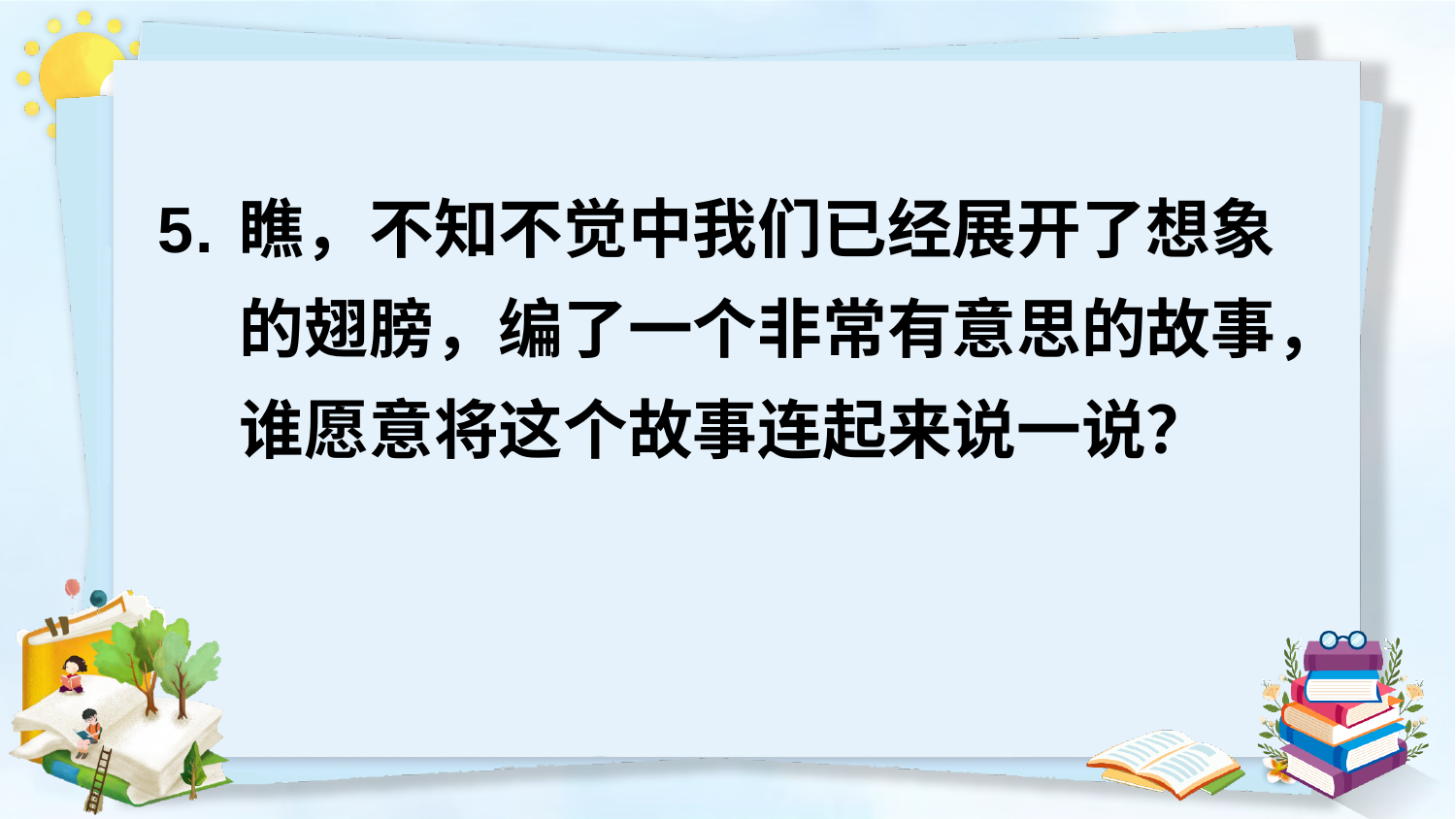

瞧，不知不觉中我们已经展开了想象的翅膀，编了一个非常有意思的故事，谁愿意将这个故事连起来说一说？